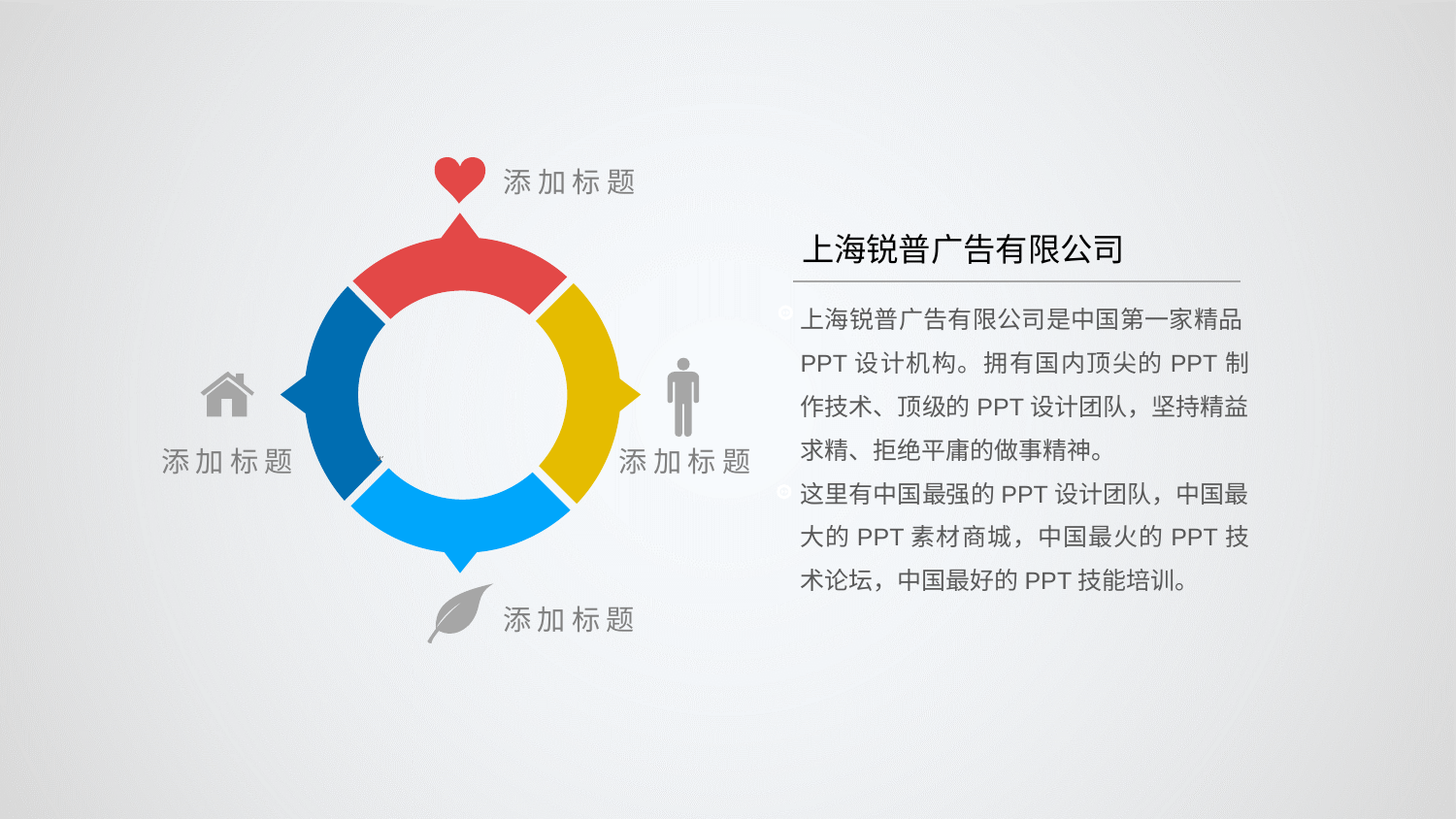

添加标题

添加标题
添加标题

添加标题
上海锐普广告有限公司
上海锐普广告有限公司是中国第一家精品PPT设计机构。拥有国内顶尖的PPT制作技术、顶级的PPT设计团队，坚持精益求精、拒绝平庸的做事精神。
这里有中国最强的PPT设计团队，中国最大的PPT素材商城，中国最火的PPT技术论坛，中国最好的PPT技能培训。